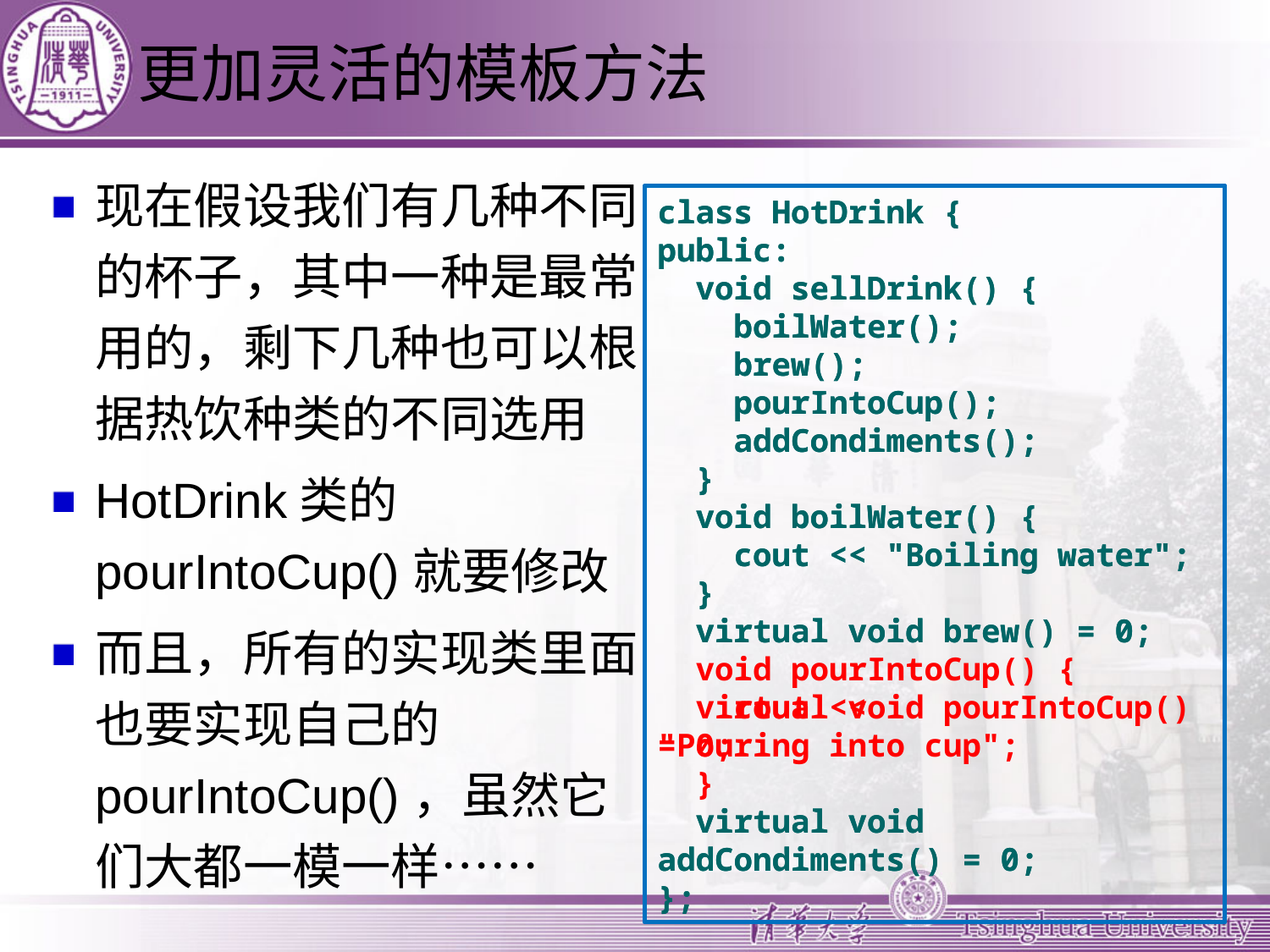

# 更加灵活的模板方法
现在假设我们有几种不同的杯子，其中一种是最常用的，剩下几种也可以根据热饮种类的不同选用
HotDrink类的pourIntoCup()就要修改
而且，所有的实现类里面也要实现自己的pourIntoCup()，虽然它们大都一模一样……
class HotDrink {
public:
  void sellDrink() {
    boilWater();
    brew();
    pourIntoCup();
    addCondiments();
  }
  void boilWater() {
    cout << "Boiling water";
  }
  virtual void brew() = 0;
  void pourIntoCup() {
    cout << "Pouring into cup";
  }
  virtual void addCondiments() = 0;
};
class HotDrink {
public:
  void sellDrink() {
    boilWater();
    brew();
    pourIntoCup();
    addCondiments();
  }
  void boilWater() {
    cout << "Boiling water";
  }
  virtual void brew() = 0;

  virtual void pourIntoCup() = 0;

  virtual void addCondiments() = 0;
};